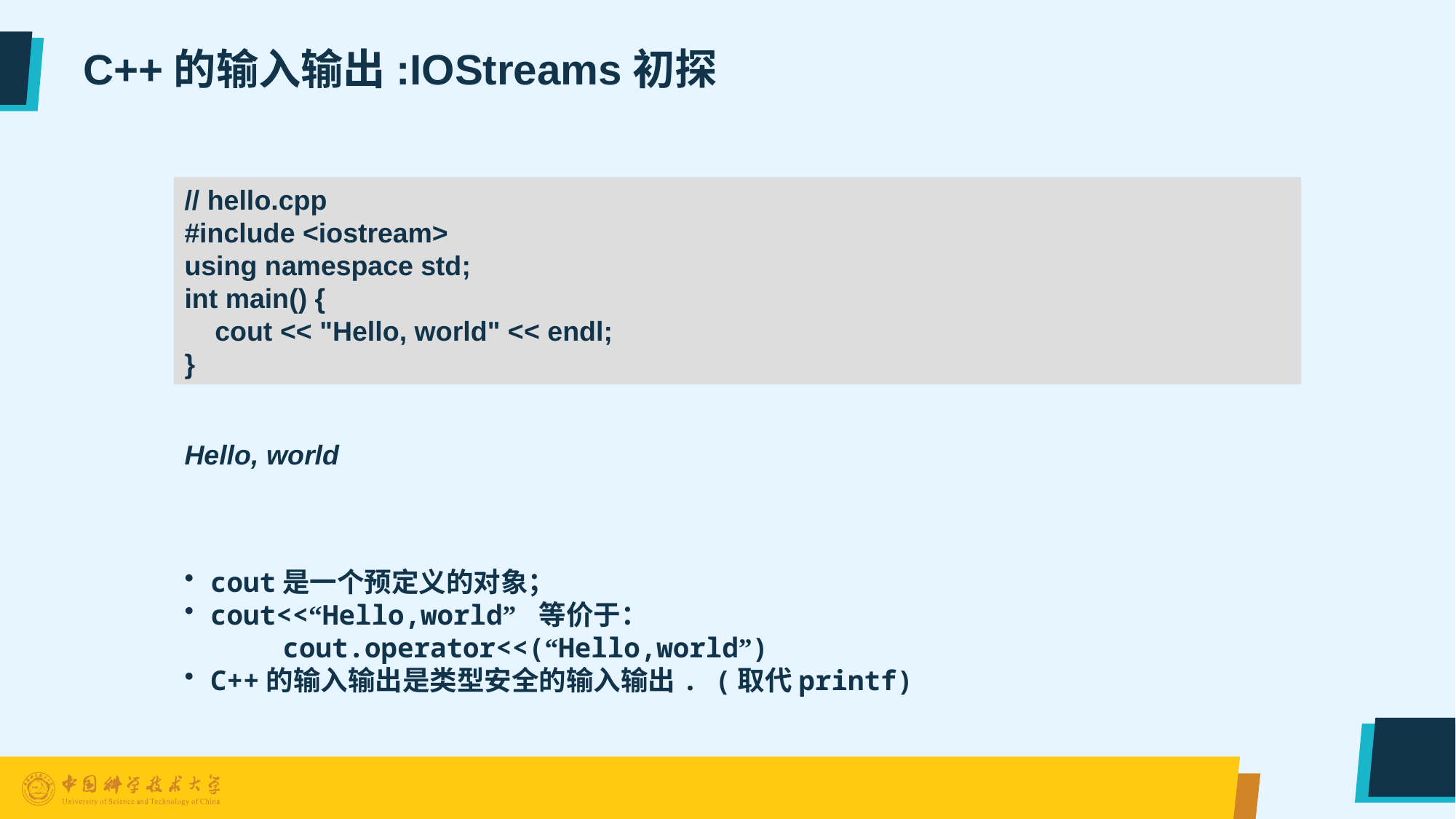

# C++的输入输出:IOStreams初探
// hello.cpp
#include <iostream>
using namespace std;
int main() {
    cout << "Hello, world" << endl;
}
Hello, world
 cout是一个预定义的对象；
 cout<<“Hello,world” 等价于：
      cout.operator<<(“Hello,world”)
 C++的输入输出是类型安全的输入输出. (取代printf)